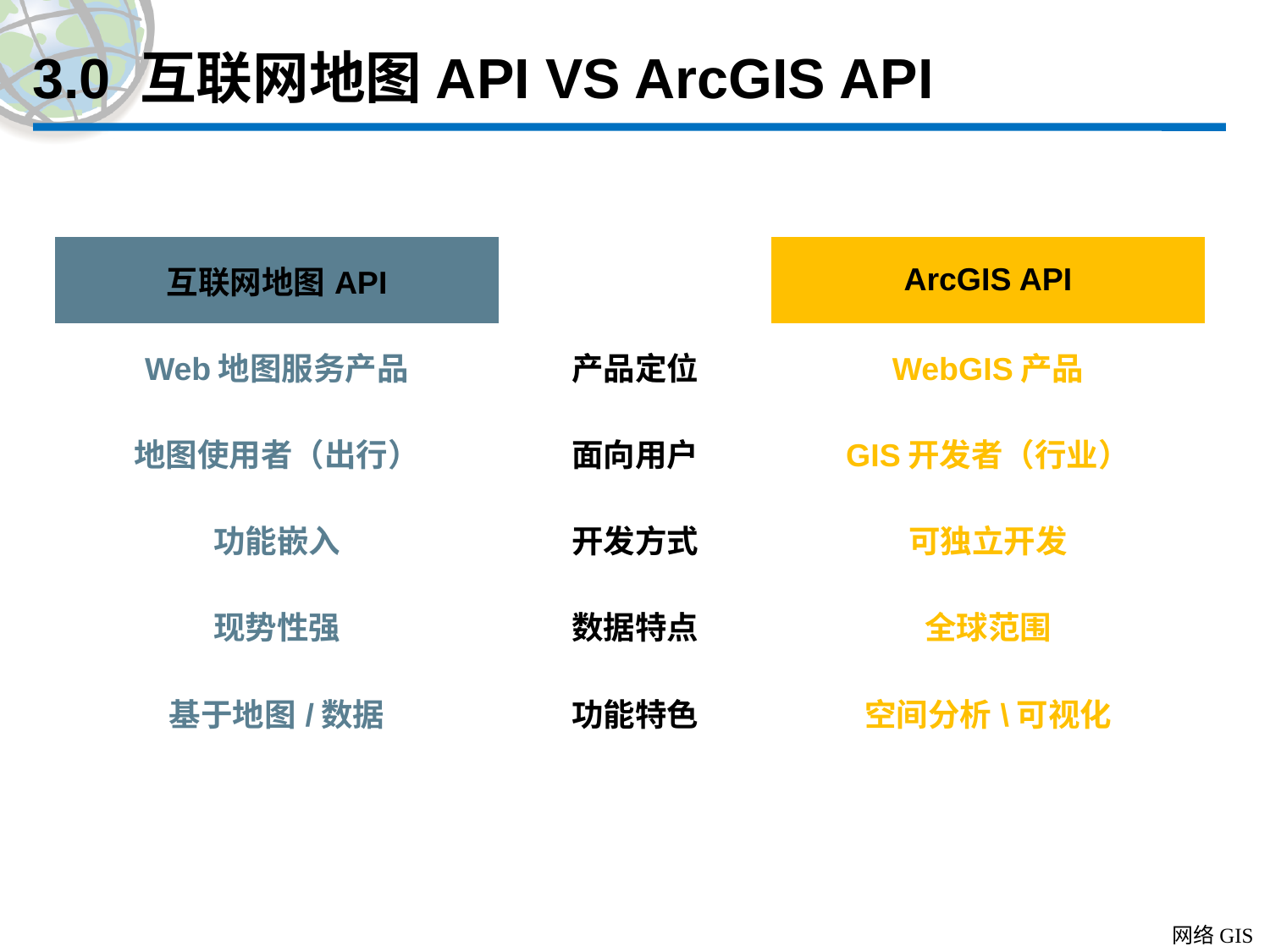

# 3.0 互联网地图API VS ArcGIS API
| 互联网地图API |  | ArcGIS API |
| --- | --- | --- |
| Web地图服务产品 | 产品定位 | WebGIS产品 |
| 地图使用者（出行） | 面向用户 | GIS开发者（行业） |
| 功能嵌入 | 开发方式 | 可独立开发 |
| 现势性强 | 数据特点 | 全球范围 |
| 基于地图/数据 | 功能特色 | 空间分析\可视化 |